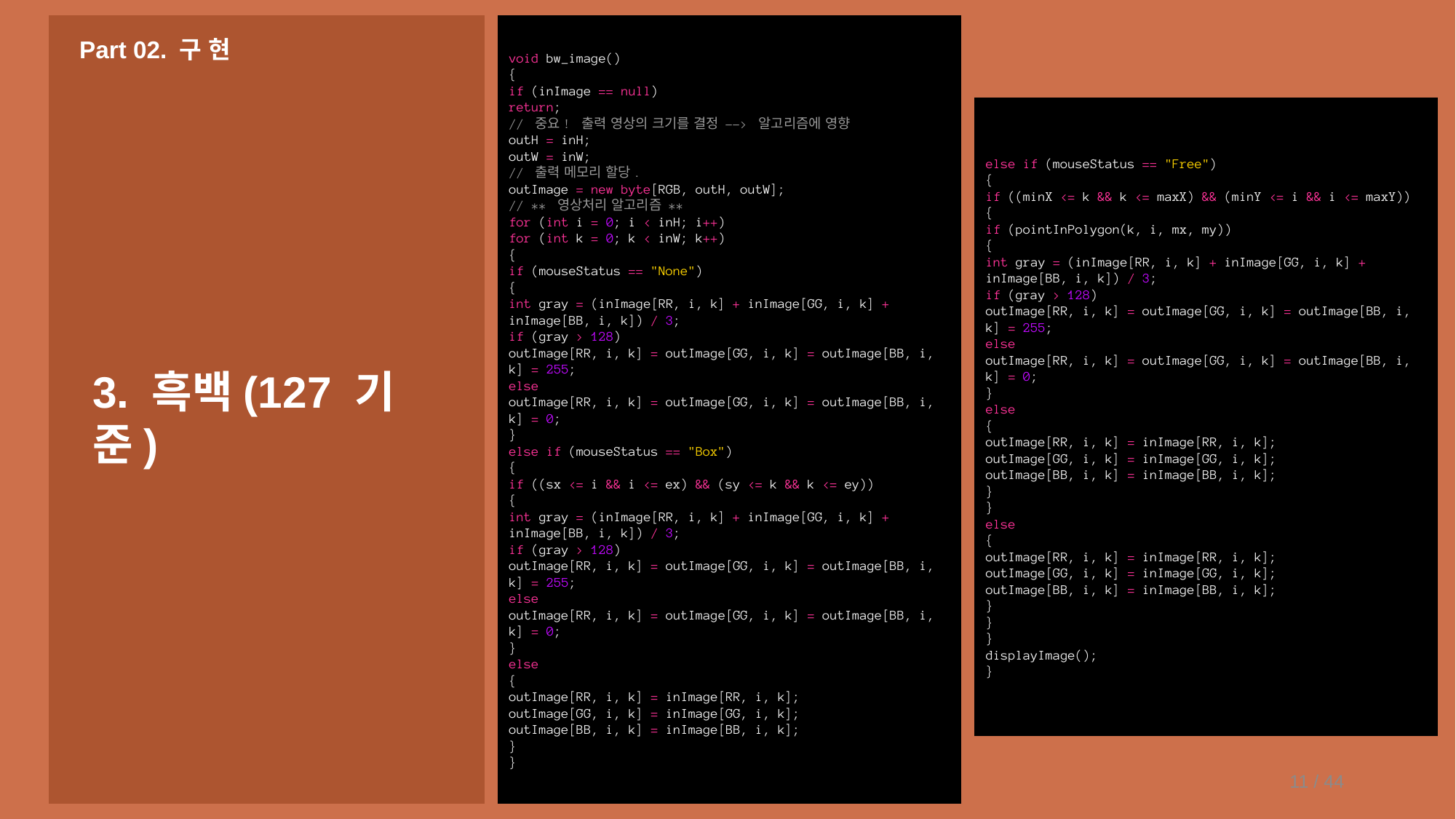

void bw_image()
{
if (inImage == null)
return;
// 중요! 출력 영상의 크기를 결정 --> 알고리즘에 영향
outH = inH;
outW = inW;
// 출력 메모리 할당.
outImage = new byte[RGB, outH, outW];
// ** 영상처리 알고리즘 **
for (int i = 0; i < inH; i++)
for (int k = 0; k < inW; k++)
{
if (mouseStatus == "None")
{
int gray = (inImage[RR, i, k] + inImage[GG, i, k] + inImage[BB, i, k]) / 3;
if (gray > 128)
outImage[RR, i, k] = outImage[GG, i, k] = outImage[BB, i, k] = 255;
else
outImage[RR, i, k] = outImage[GG, i, k] = outImage[BB, i, k] = 0;
}
else if (mouseStatus == "Box")
{
if ((sx <= i && i <= ex) && (sy <= k && k <= ey))
{
int gray = (inImage[RR, i, k] + inImage[GG, i, k] + inImage[BB, i, k]) / 3;
if (gray > 128)
outImage[RR, i, k] = outImage[GG, i, k] = outImage[BB, i, k] = 255;
else
outImage[RR, i, k] = outImage[GG, i, k] = outImage[BB, i, k] = 0;
}
else
{
outImage[RR, i, k] = inImage[RR, i, k];
outImage[GG, i, k] = inImage[GG, i, k];
outImage[BB, i, k] = inImage[BB, i, k];
}
}
Part 02. 구 현
else if (mouseStatus == "Free")
{
if ((minX <= k && k <= maxX) && (minY <= i && i <= maxY))
{
if (pointInPolygon(k, i, mx, my))
{
int gray = (inImage[RR, i, k] + inImage[GG, i, k] + inImage[BB, i, k]) / 3;
if (gray > 128)
outImage[RR, i, k] = outImage[GG, i, k] = outImage[BB, i, k] = 255;
else
outImage[RR, i, k] = outImage[GG, i, k] = outImage[BB, i, k] = 0;
}
else
{
outImage[RR, i, k] = inImage[RR, i, k];
outImage[GG, i, k] = inImage[GG, i, k];
outImage[BB, i, k] = inImage[BB, i, k];
}
}
else
{
outImage[RR, i, k] = inImage[RR, i, k];
outImage[GG, i, k] = inImage[GG, i, k];
outImage[BB, i, k] = inImage[BB, i, k];
}
}
}
displayImage();
}
3. 흑백(127 기준)
11 / 44